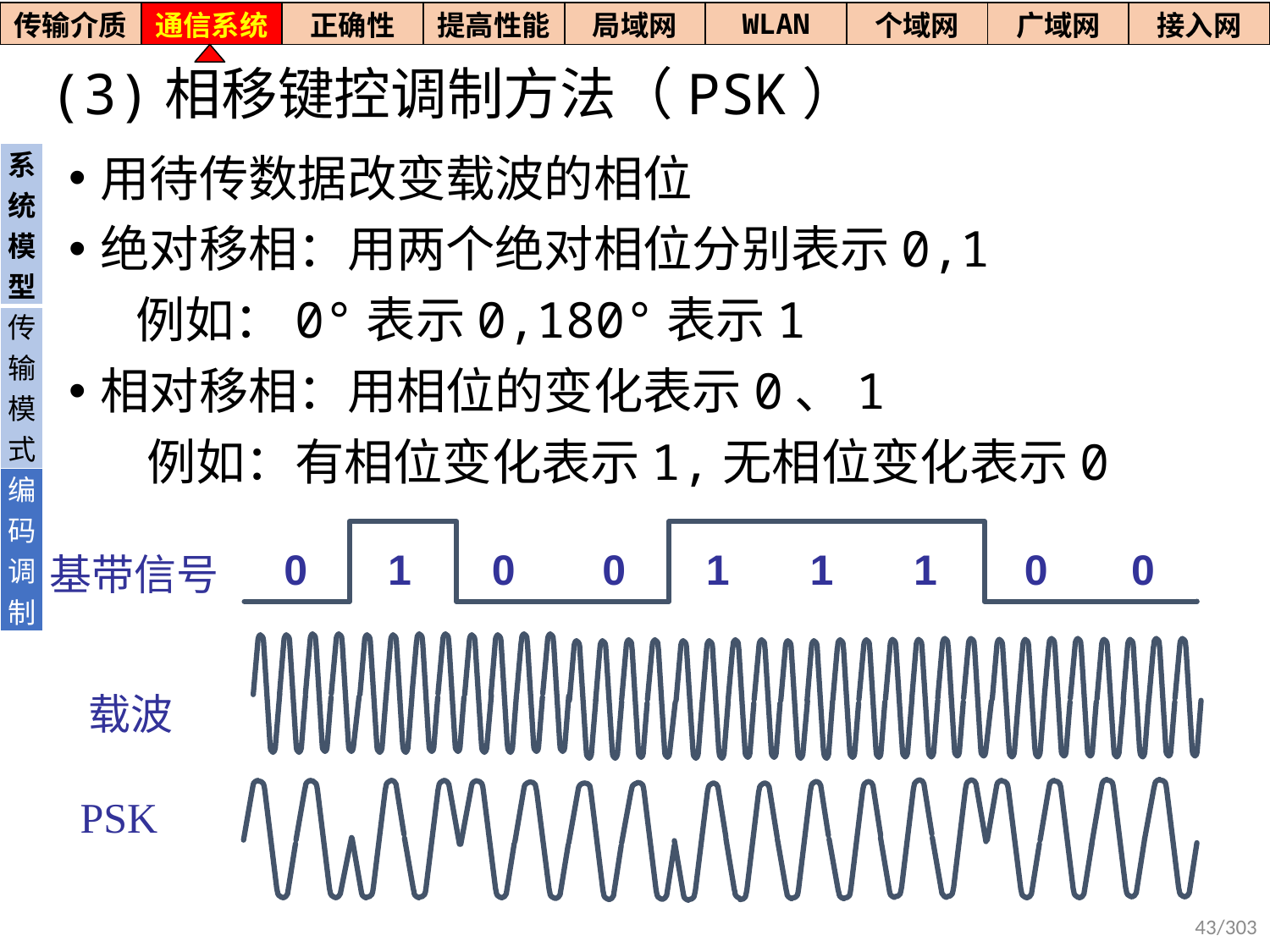

| 传输介质 | 通信系统 | 正确性 | 提高性能 | 局域网 | WLAN | 个域网 | 广域网 | 接入网 |
| --- | --- | --- | --- | --- | --- | --- | --- | --- |

# (3)相移键控调制方法（PSK）
| 系统模型 |
| --- |
| 传输模式 |
| 编码调制 |
用待传数据改变载波的相位
绝对移相：用两个绝对相位分别表示0,1
     例如：0°表示0,180°表示1
相对移相：用相位的变化表示0、1
      例如：有相位变化表示1,无相位变化表示0

0
1
0
0
1
1
1
0
0
基带信号

载波

PSK

43/303